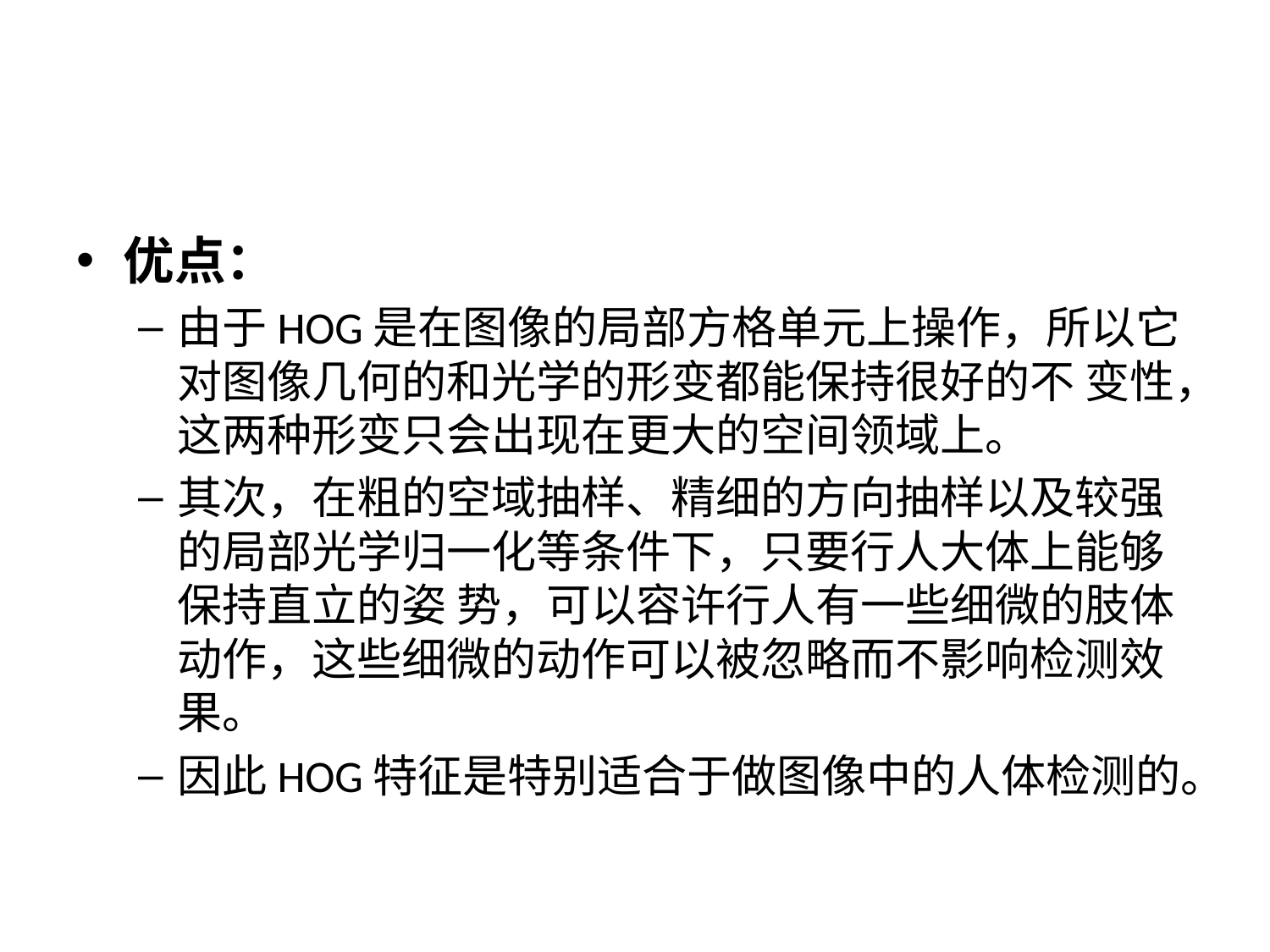

#
优点：
由于HOG是在图像的局部方格单元上操作，所以它对图像几何的和光学的形变都能保持很好的不 变性，这两种形变只会出现在更大的空间领域上。
其次，在粗的空域抽样、精细的方向抽样以及较强的局部光学归一化等条件下，只要行人大体上能够保持直立的姿 势，可以容许行人有一些细微的肢体动作，这些细微的动作可以被忽略而不影响检测效果。
因此HOG特征是特别适合于做图像中的人体检测的。